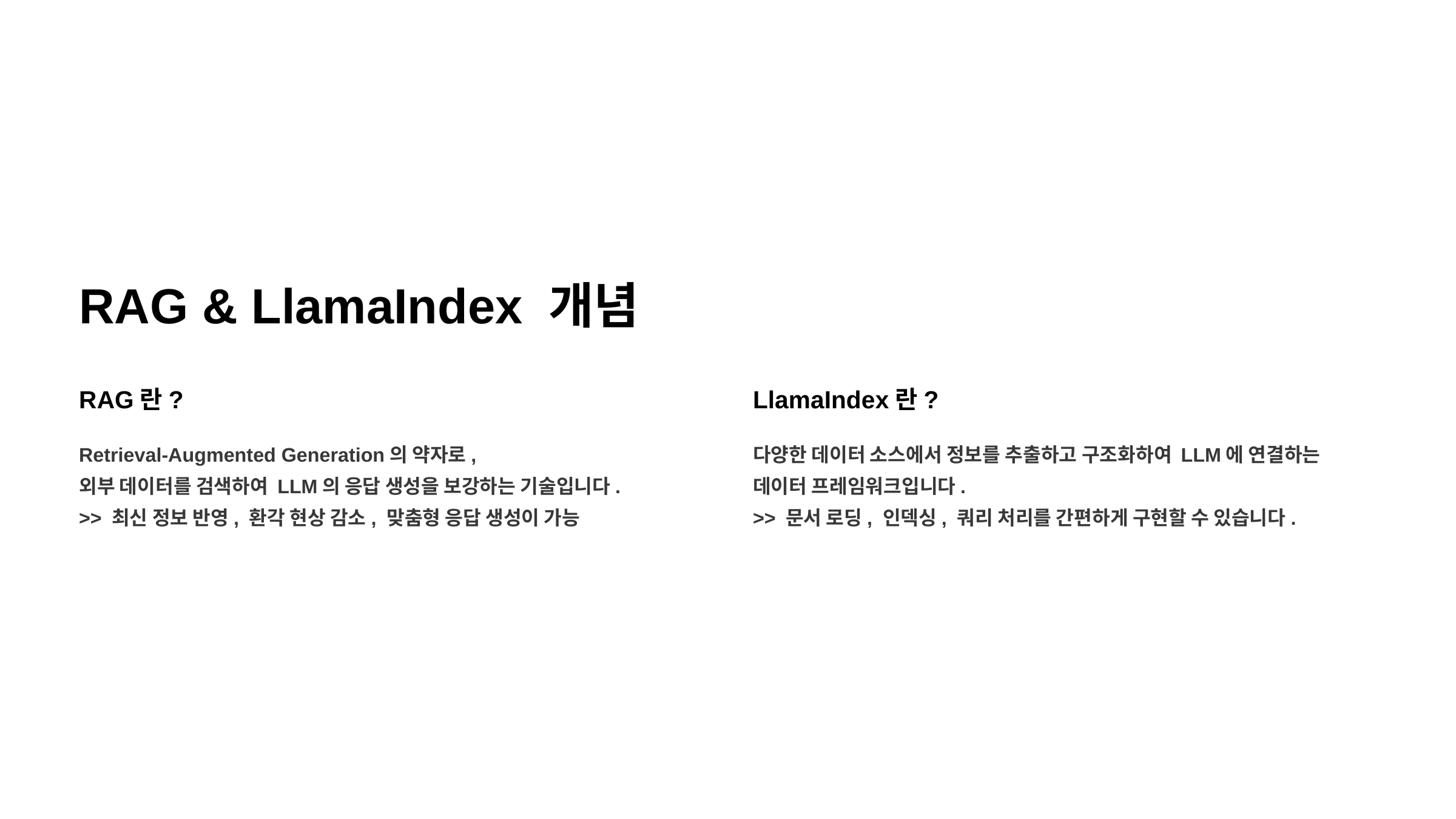

RAG & LlamaIndex 개념
RAG란?
LlamaIndex란?
Retrieval-Augmented Generation의 약자로,
외부 데이터를 검색하여 LLM의 응답 생성을 보강하는 기술입니다.
>> 최신 정보 반영, 환각 현상 감소, 맞춤형 응답 생성이 가능
다양한 데이터 소스에서 정보를 추출하고 구조화하여 LLM에 연결하는
데이터 프레임워크입니다.
>> 문서 로딩, 인덱싱, 쿼리 처리를 간편하게 구현할 수 있습니다.